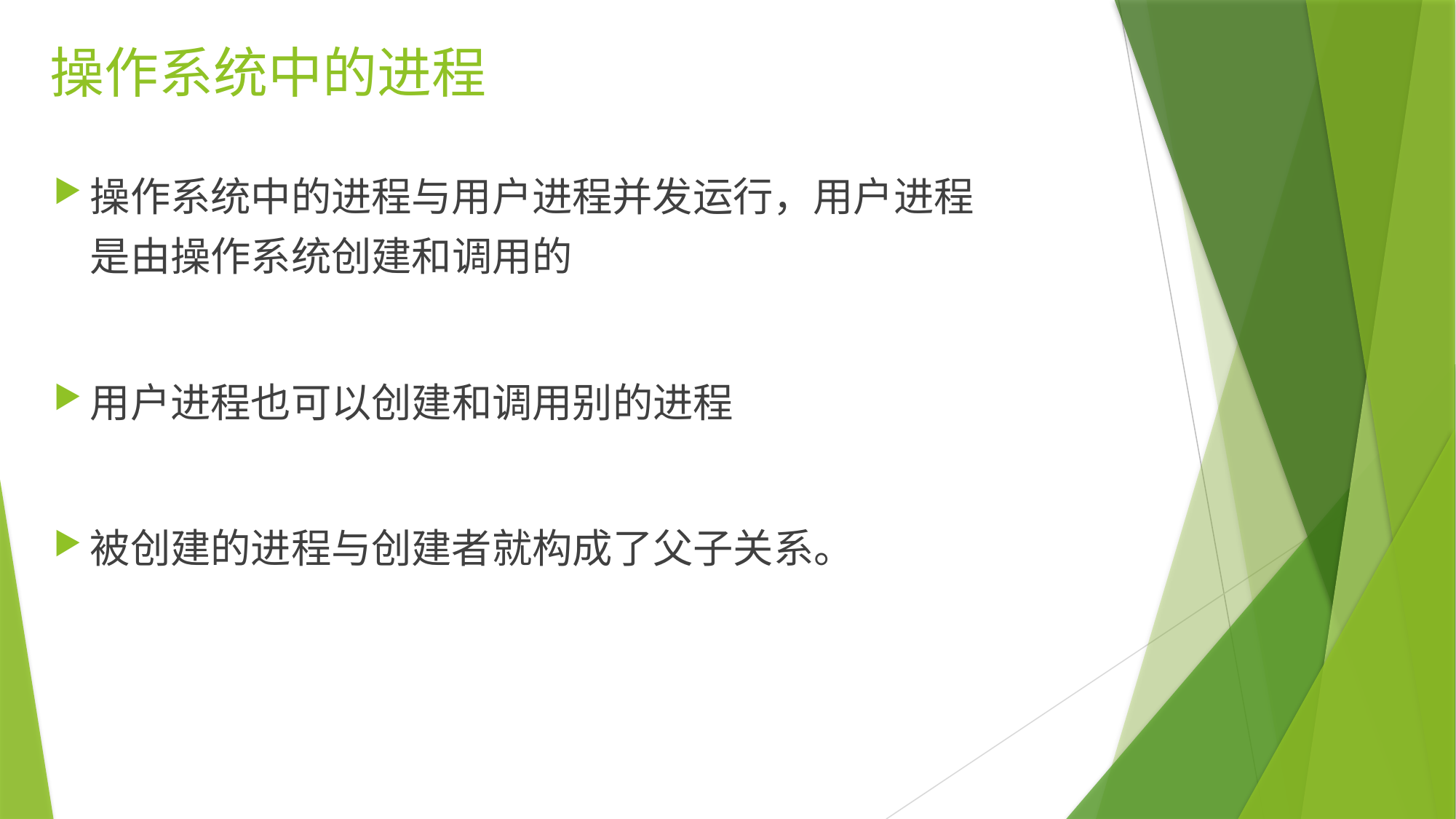

# 操作系统中的进程
操作系统中的进程与用户进程并发运行，用户进程是由操作系统创建和调用的

用户进程也可以创建和调用别的进程

被创建的进程与创建者就构成了父子关系。